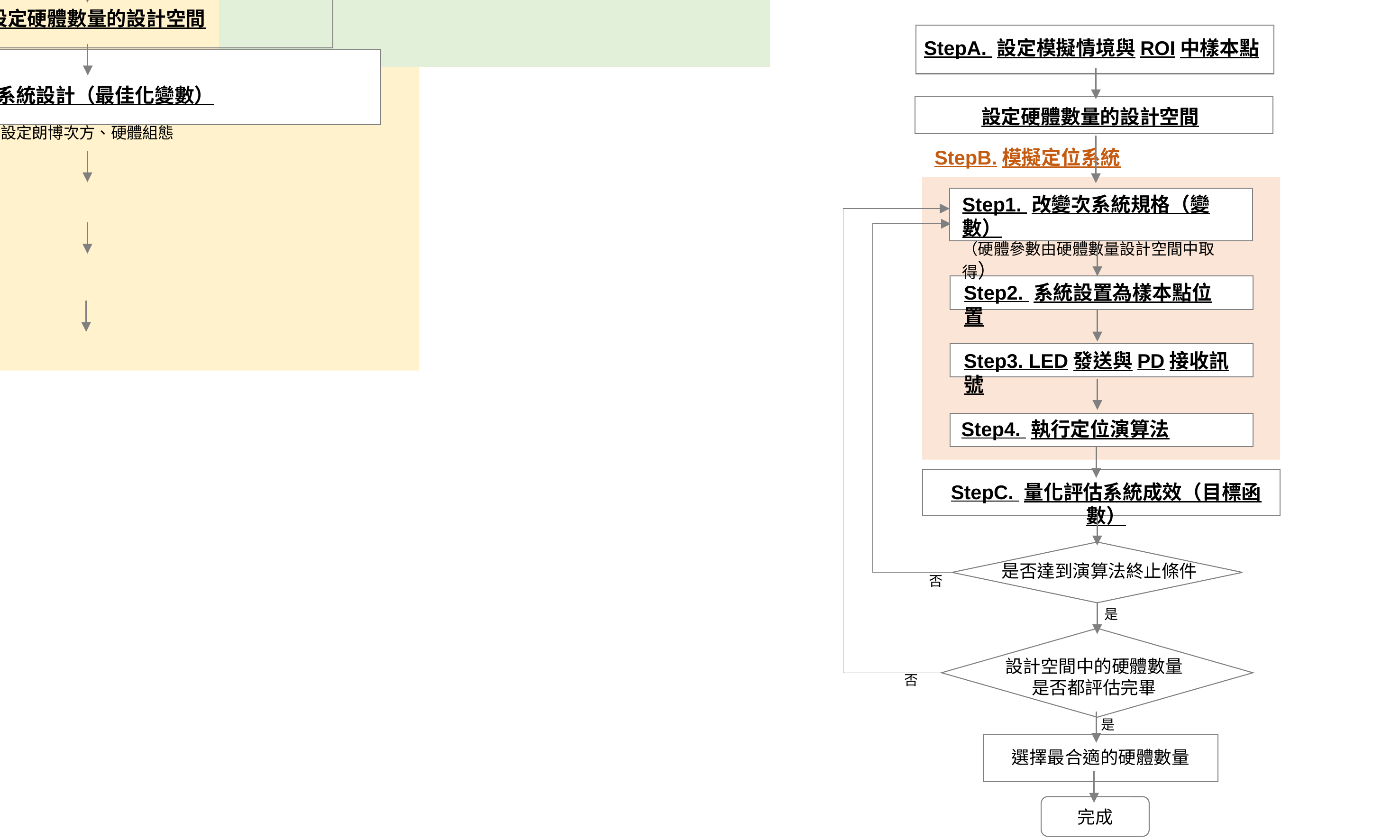

設定硬體數量的設計空間

StepA. 設定模擬情境與ROI中樣本點

改變系統設計（最佳化變數）
設定朗博次方、硬體組態

設定硬體數量的設計空間
StepB.模擬定位系統

Step1. 改變次系統規格（變數）
（硬體參數由硬體數量設計空間中取得）

否
否
最佳化

硬體數量迭代

Step2. 系統設置為樣本點位置

Step3. LED發送與PD接收訊號

Step4. 執行定位演算法

StepC. 量化評估系統成效（目標函數）

是否達到演算法終止條件
是

設計空間中的硬體數量是否都評估完畢
是

選擇最合適的硬體數量
完成